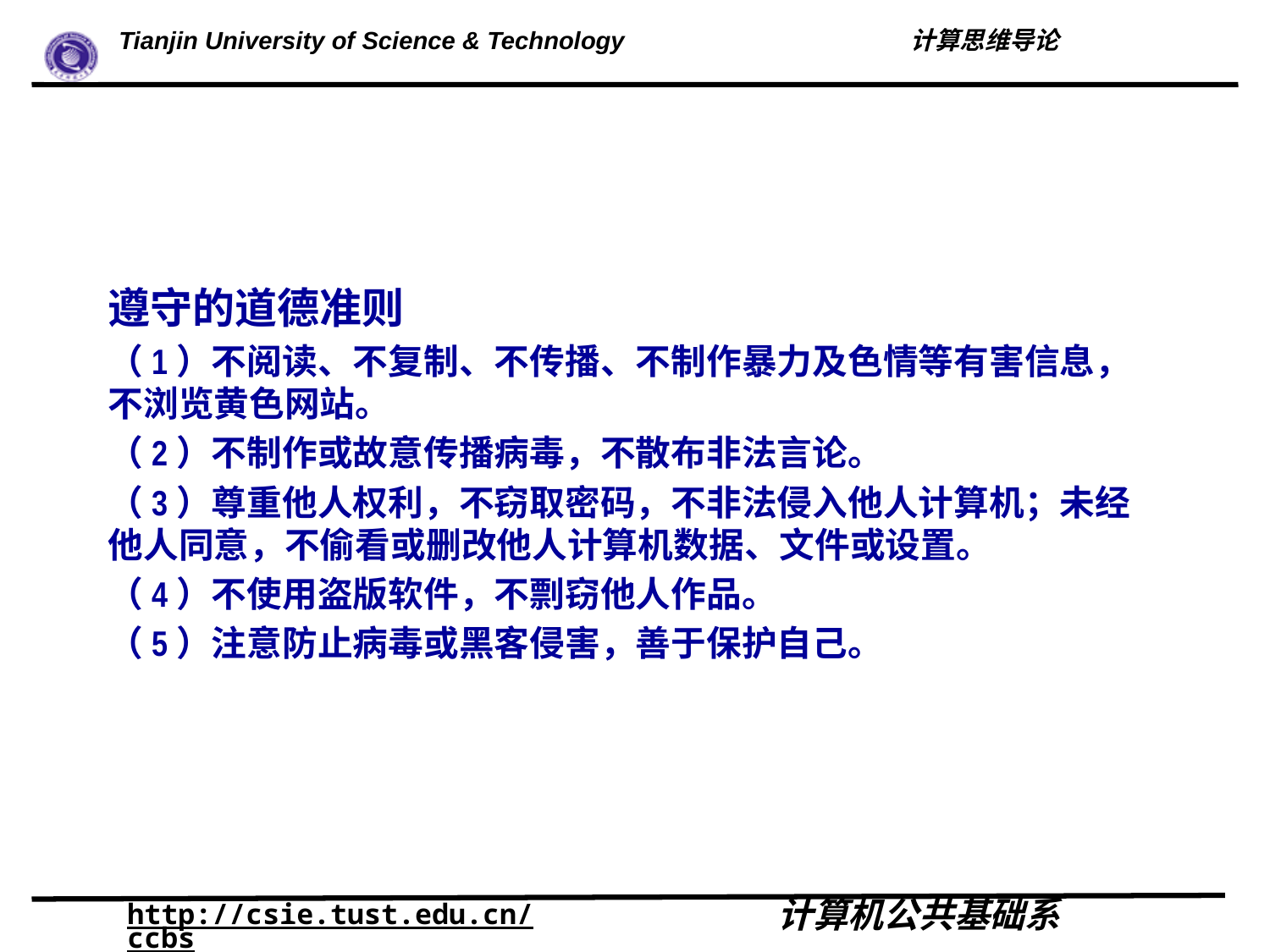

#
遵守的道德准则
（1）不阅读、不复制、不传播、不制作暴力及色情等有害信息，不浏览黄色网站。
（2）不制作或故意传播病毒，不散布非法言论。
（3）尊重他人权利，不窃取密码，不非法侵入他人计算机；未经他人同意，不偷看或删改他人计算机数据、文件或设置。
（4）不使用盗版软件，不剽窃他人作品。
（5）注意防止病毒或黑客侵害，善于保护自己。